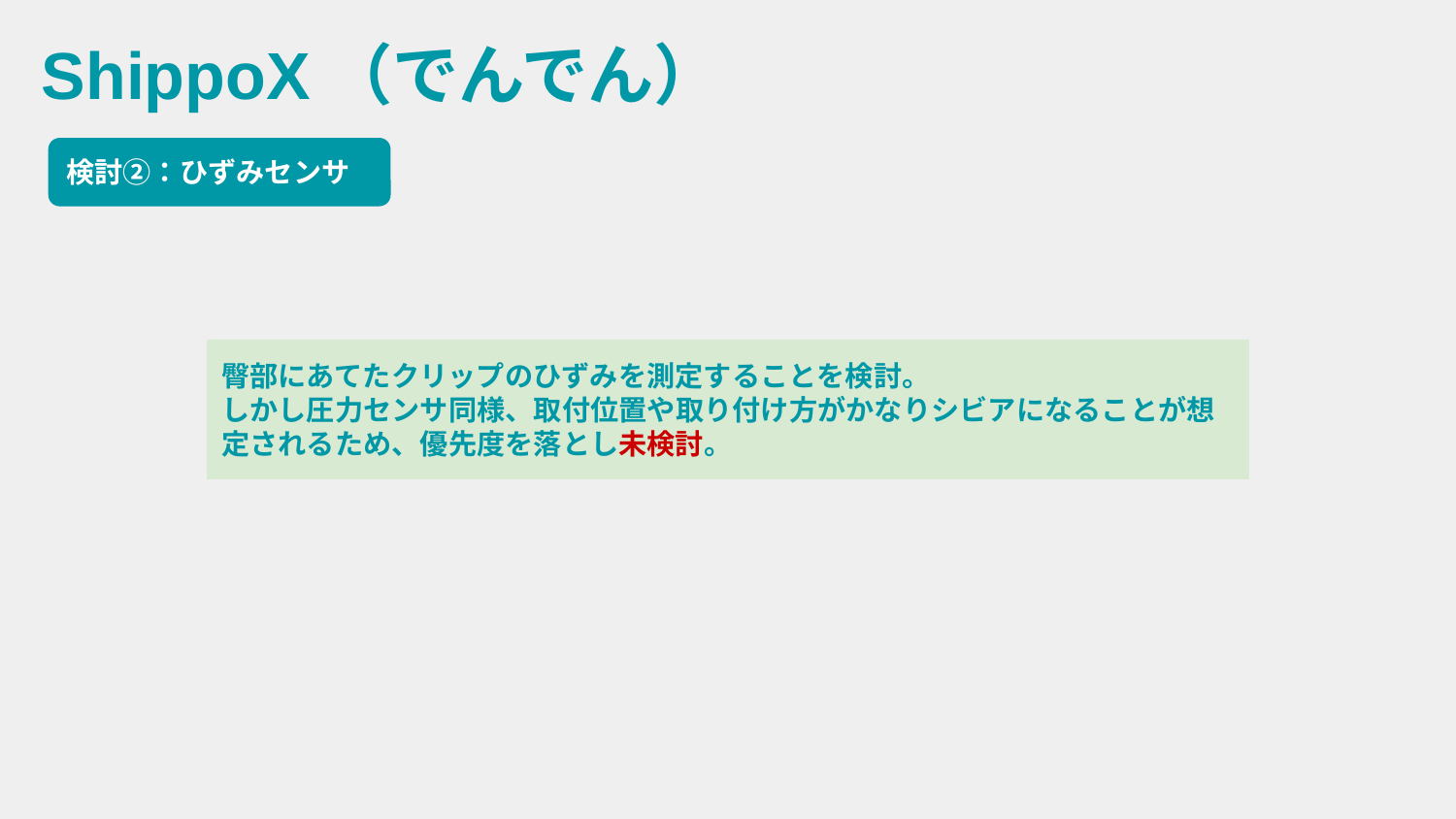

# ShippoX（でんでん）
検討②：ひずみセンサ
臀部にあてたクリップのひずみを測定することを検討。
しかし圧力センサ同様、取付位置や取り付け方がかなりシビアになることが想定されるため、優先度を落とし未検討。